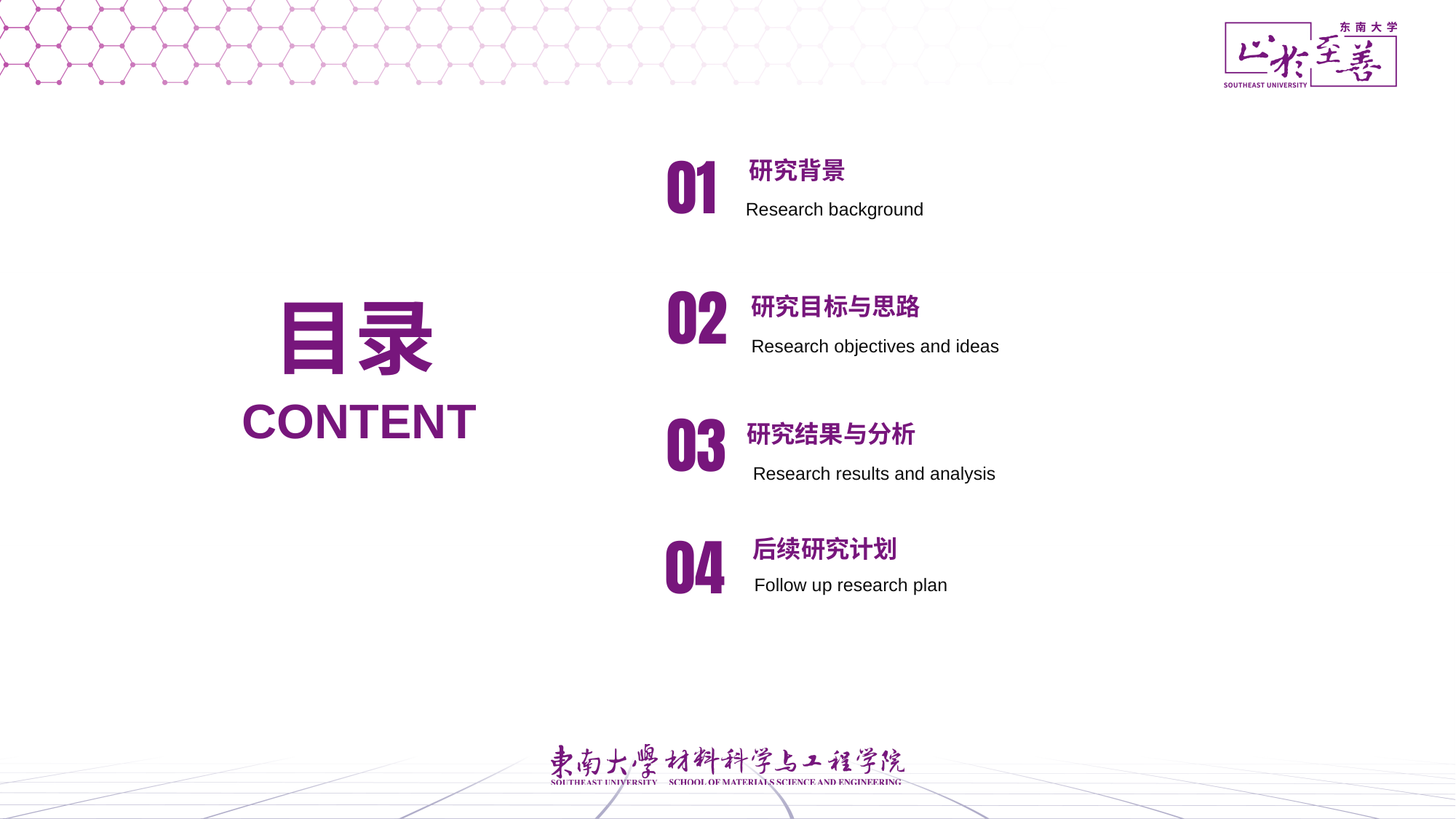

01
研究背景
Research background
02
目录
研究目标与思路
Research objectives and ideas
CONTENT
03
研究结果与分析
Research results and analysis
04
后续研究计划
Follow up research plan